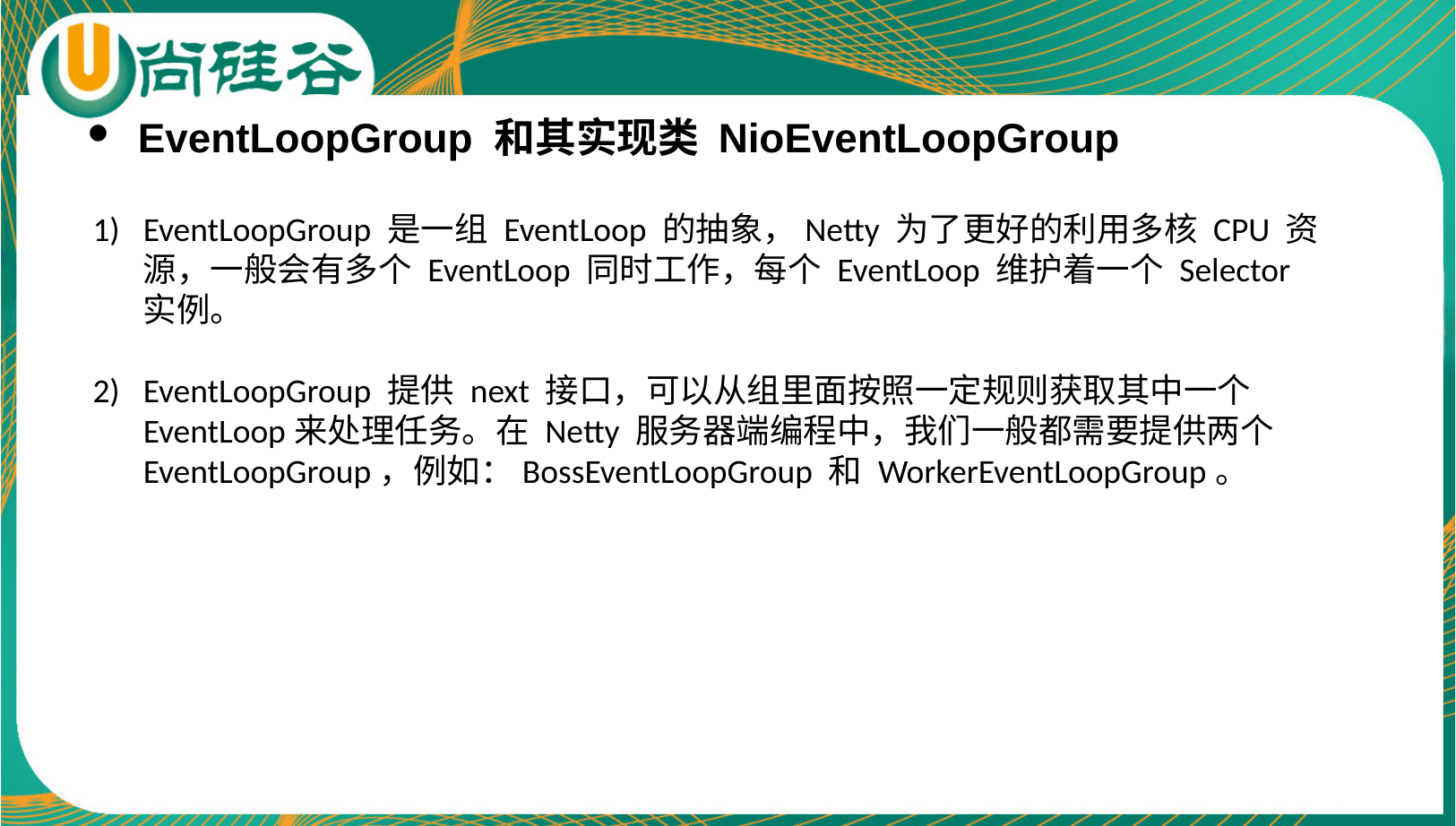

EventLoopGroup 和其实现类 NioEventLoopGroup
EventLoopGroup 是一组 EventLoop 的抽象，Netty 为了更好的利用多核 CPU 资源，一般会有多个 EventLoop 同时工作，每个 EventLoop 维护着一个 Selector 实例。

EventLoopGroup 提供 next 接口，可以从组里面按照一定规则获取其中一个 EventLoop来处理任务。在 Netty 服务器端编程中，我们一般都需要提供两个 EventLoopGroup，例如：BossEventLoopGroup 和 WorkerEventLoopGroup。